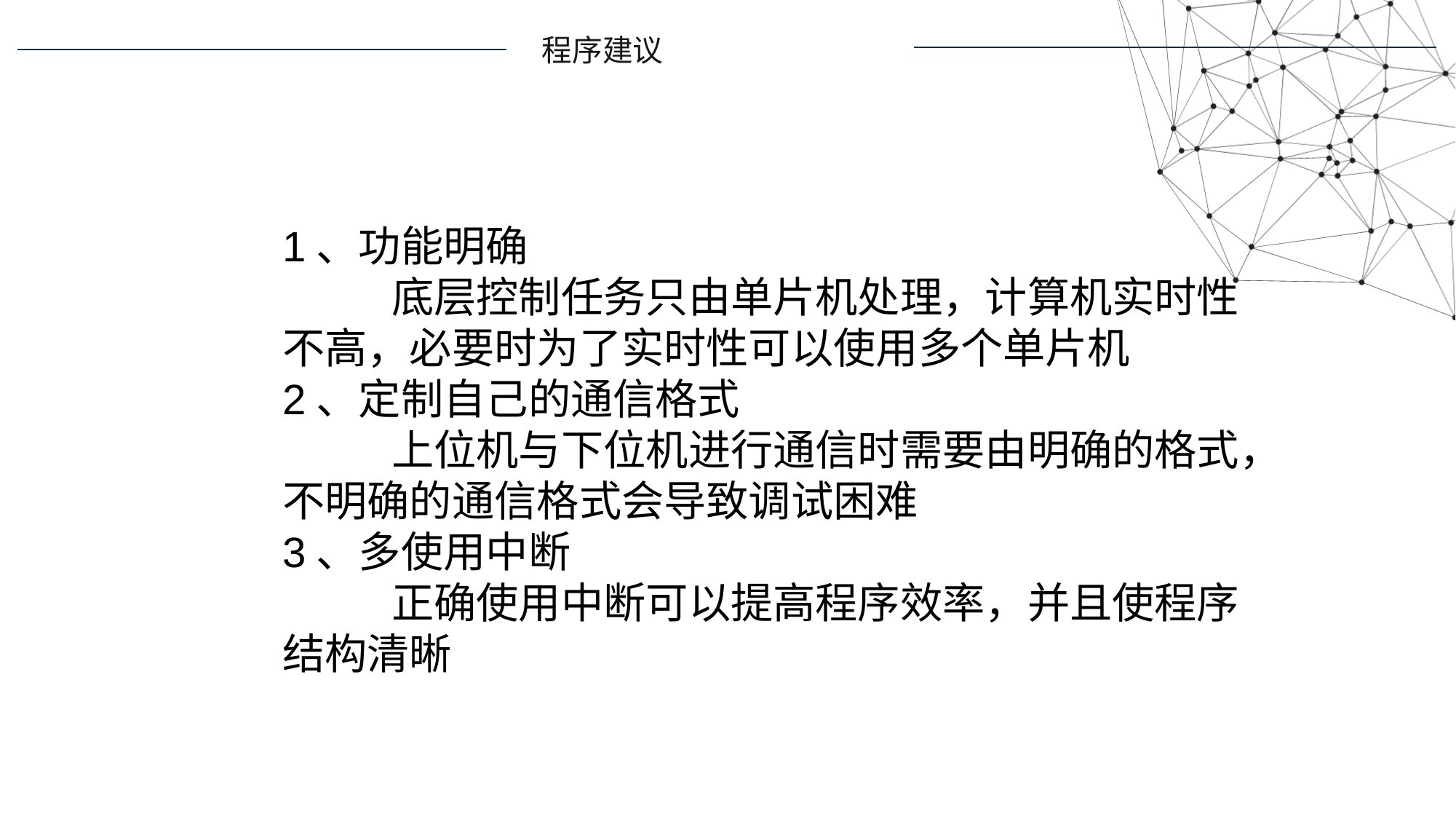

程序建议

1、功能明确
	底层控制任务只由单片机处理，计算机实时性不高，必要时为了实时性可以使用多个单片机
2、定制自己的通信格式
	上位机与下位机进行通信时需要由明确的格式，不明确的通信格式会导致调试困难
3、多使用中断
	正确使用中断可以提高程序效率，并且使程序结构清晰